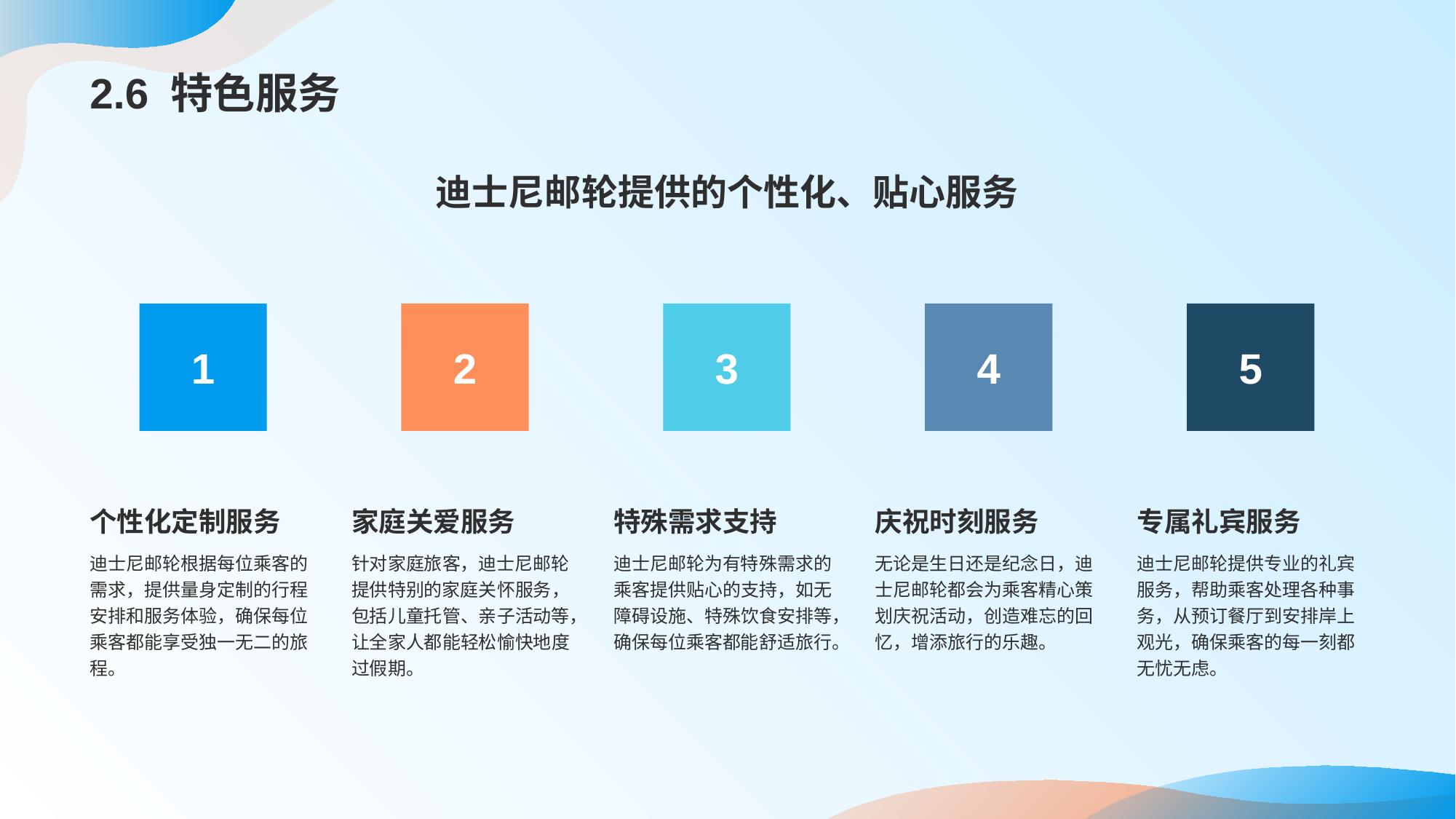

# 2.6 特色服务
迪士尼邮轮提供的个性化、贴心服务
1
个性化定制服务
迪士尼邮轮根据每位乘客的需求，提供量身定制的行程安排和服务体验，确保每位乘客都能享受独一无二的旅程。
2
家庭关爱服务
针对家庭旅客，迪士尼邮轮提供特别的家庭关怀服务，包括儿童托管、亲子活动等，让全家人都能轻松愉快地度过假期。
3
特殊需求支持
迪士尼邮轮为有特殊需求的乘客提供贴心的支持，如无障碍设施、特殊饮食安排等，确保每位乘客都能舒适旅行。
4
庆祝时刻服务
无论是生日还是纪念日，迪士尼邮轮都会为乘客精心策划庆祝活动，创造难忘的回忆，增添旅行的乐趣。
5
专属礼宾服务
迪士尼邮轮提供专业的礼宾服务，帮助乘客处理各种事务，从预订餐厅到安排岸上观光，确保乘客的每一刻都无忧无虑。